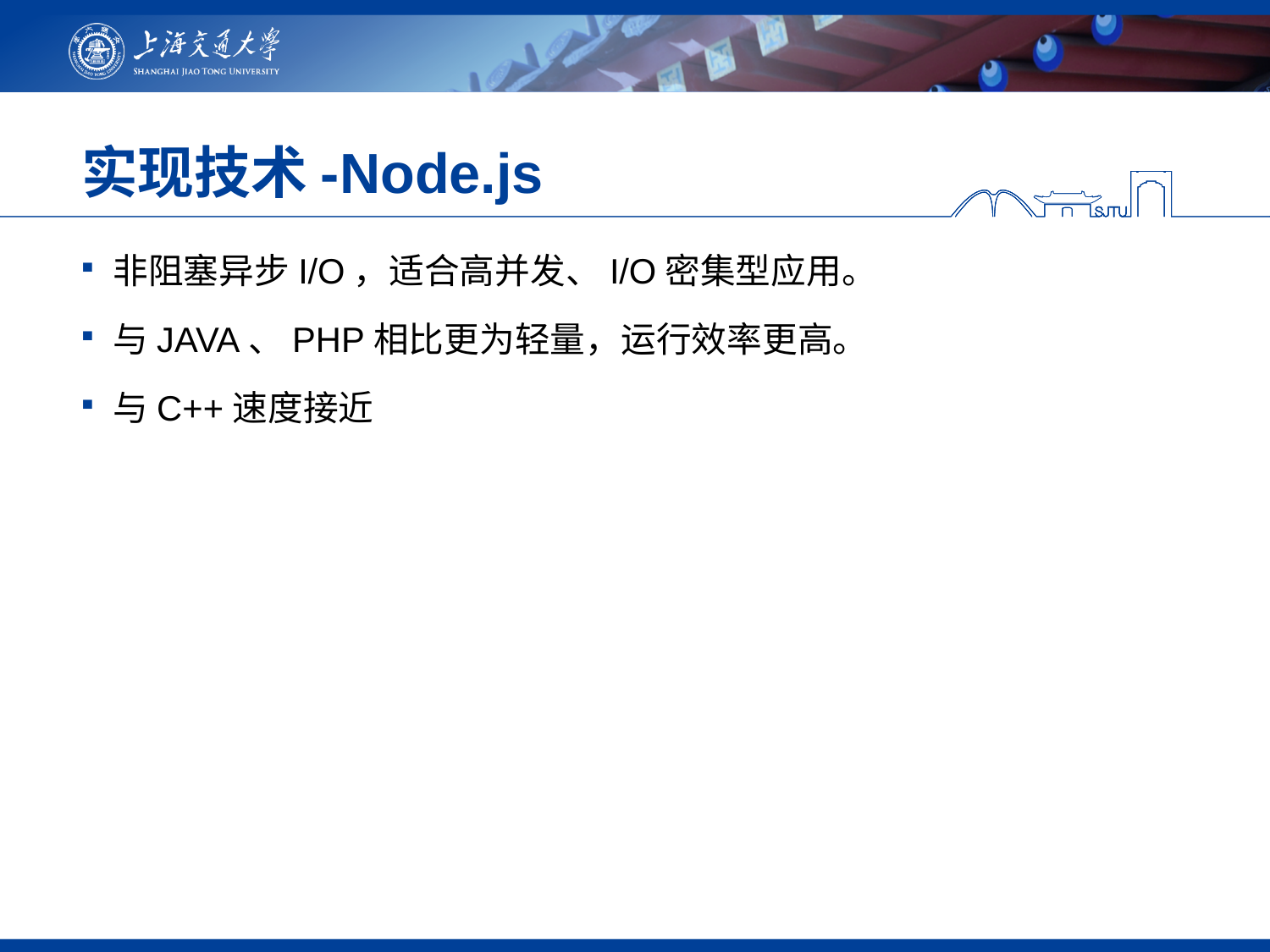

# 实现技术-Node.js
非阻塞异步I/O，适合高并发、I/O密集型应用。
与JAVA、PHP相比更为轻量，运行效率更高。
与C++速度接近